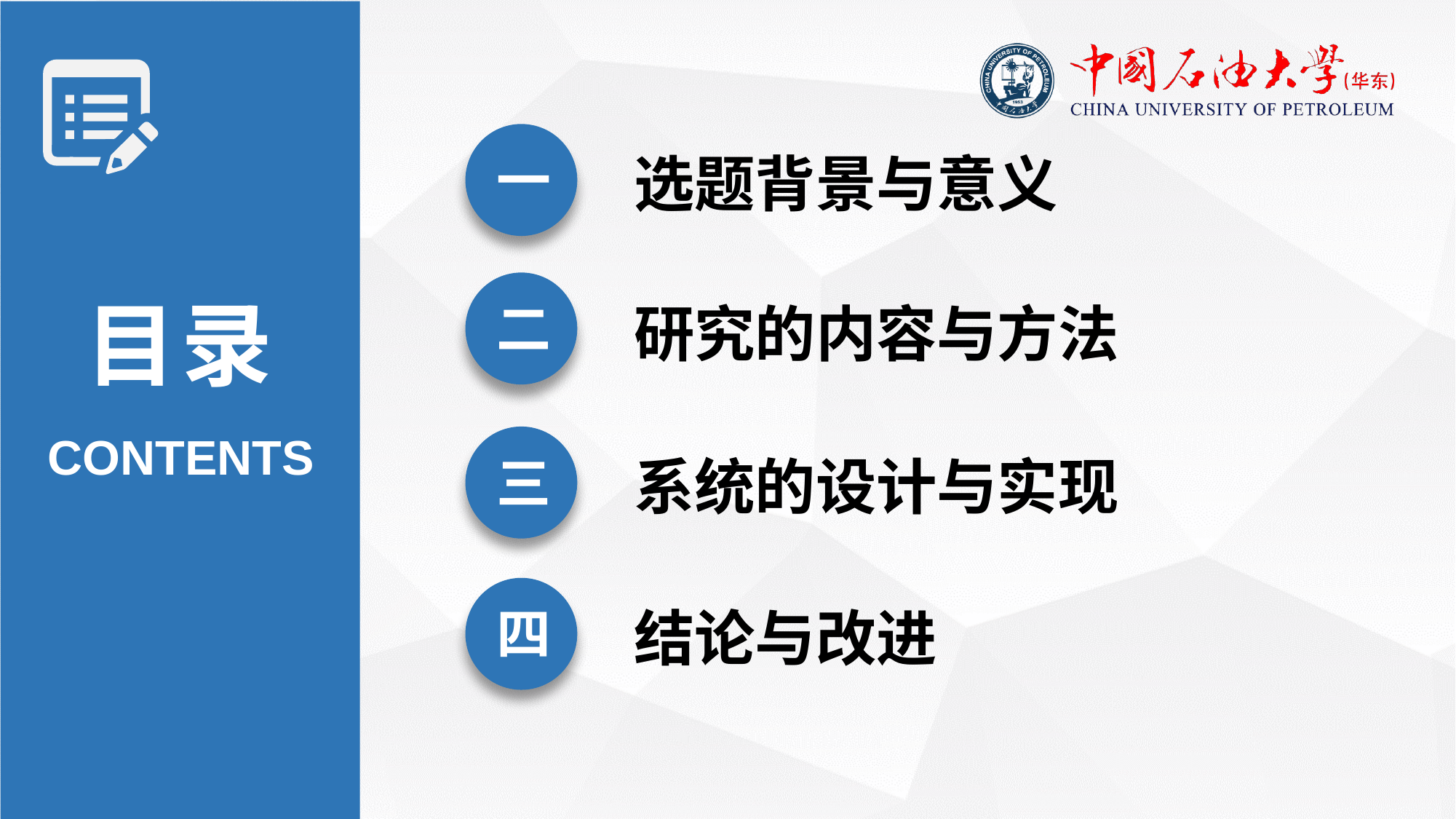

一
选题背景与意义

目录
二
研究的内容与方法
CONTENTS

三
系统的设计与实现

四
结论与改进